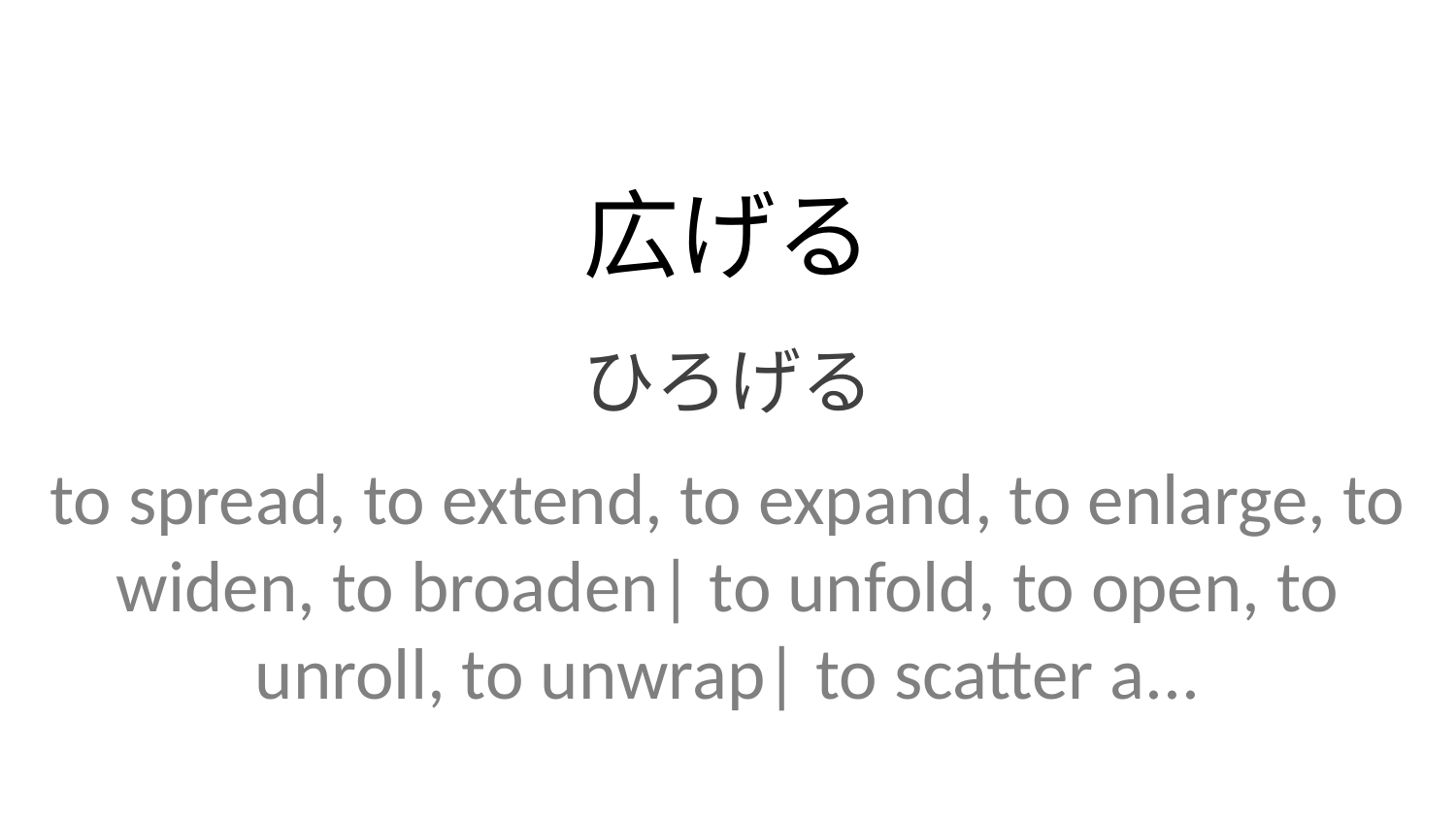

広げる

ひろげる
to spread, to extend, to expand, to enlarge, to widen, to broaden| to unfold, to open, to unroll, to unwrap| to scatter a...